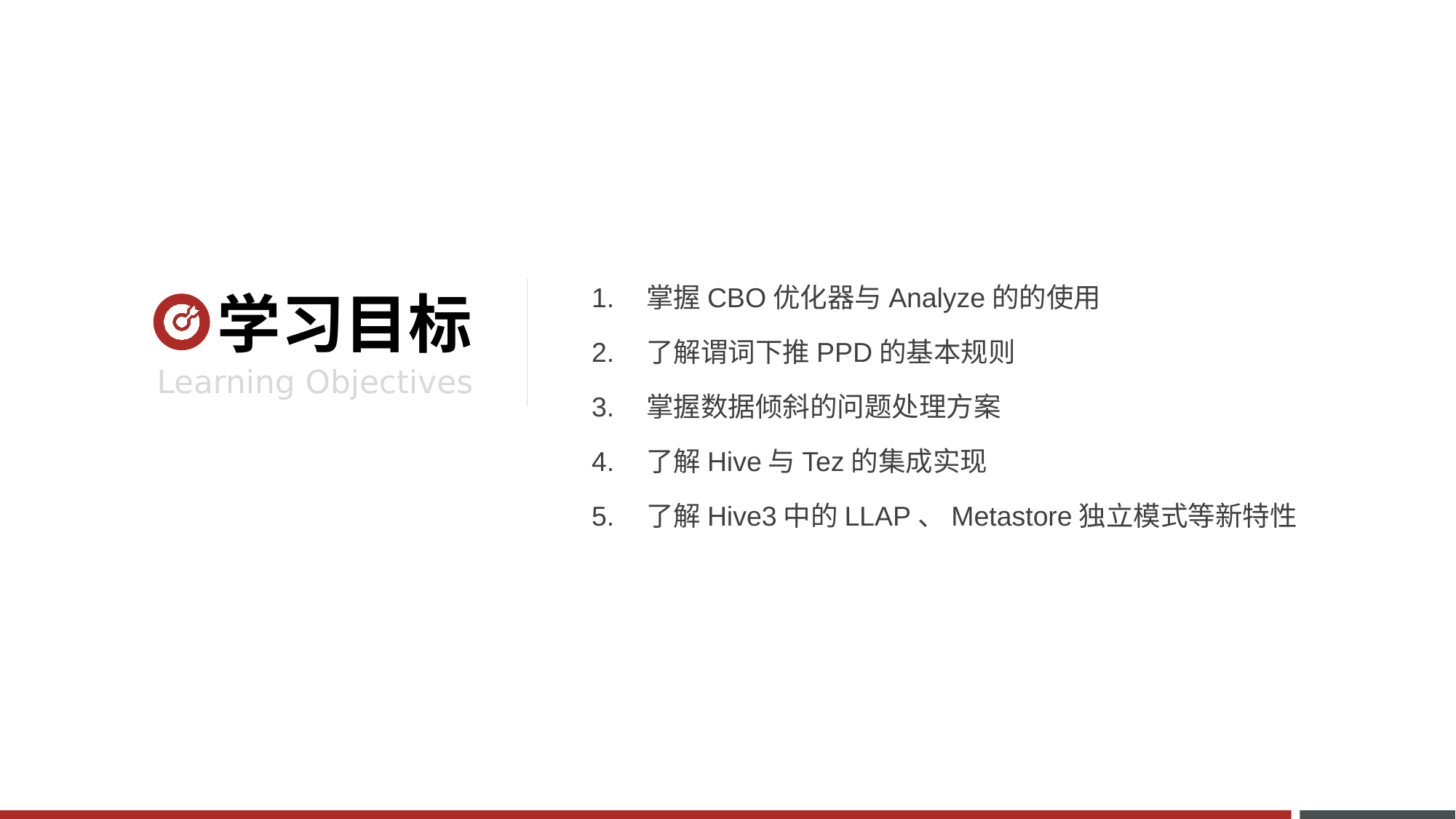

掌握CBO优化器与Analyze的的使用
了解谓词下推PPD的基本规则
掌握数据倾斜的问题处理方案
了解Hive与Tez的集成实现
了解Hive3中的LLAP、Metastore独立模式等新特性